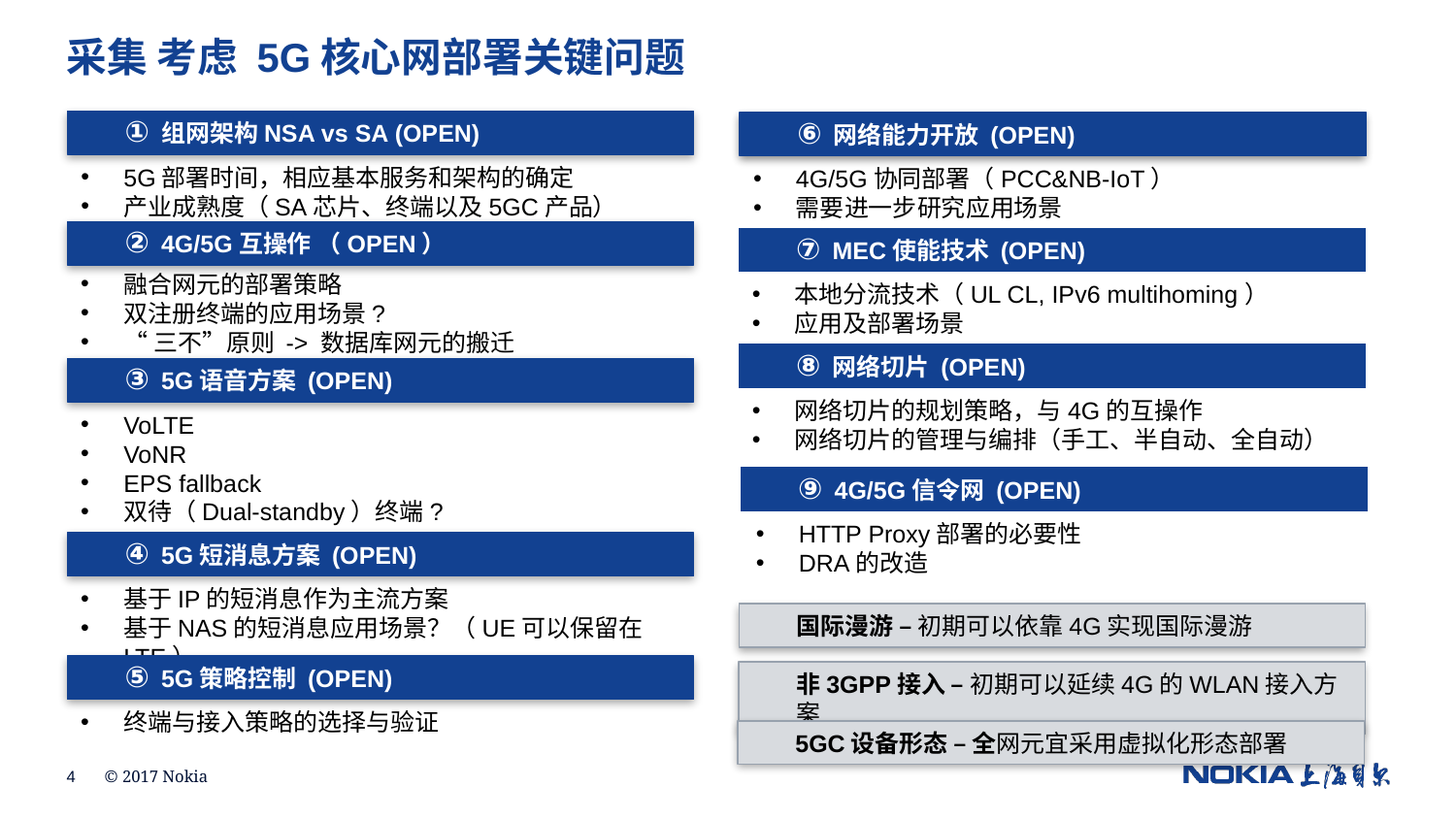

# 采集 考虑 5G核心网部署关键问题
组网架构NSA vs SA (OPEN)
5G部署时间，相应基本服务和架构的确定
产业成熟度（SA芯片、终端以及5GC产品）
网络能力开放 (OPEN)
4G/5G协同部署（PCC&NB-IoT）
需要进一步研究应用场景
4G/5G互操作 （OPEN）
融合网元的部署策略
双注册终端的应用场景?
“三不”原则 -> 数据库网元的搬迁
MEC使能技术 (OPEN)
本地分流技术（UL CL, IPv6 multihoming）
应用及部署场景
网络切片 (OPEN)
网络切片的规划策略，与4G的互操作
网络切片的管理与编排（手工、半自动、全自动）
5G语音方案 (OPEN)
VoLTE
VoNR
EPS fallback
双待（Dual-standby）终端?
4G/5G信令网 (OPEN)
HTTP Proxy部署的必要性
DRA的改造
5G短消息方案 (OPEN)
基于IP的短消息作为主流方案
基于NAS的短消息应用场景？（UE可以保留在LTE）
国际漫游 – 初期可以依靠4G实现国际漫游
5G策略控制 (OPEN)
终端与接入策略的选择与验证
非3GPP接入 – 初期可以延续4G的WLAN接入方案
5GC设备形态 – 全网元宜采用虚拟化形态部署